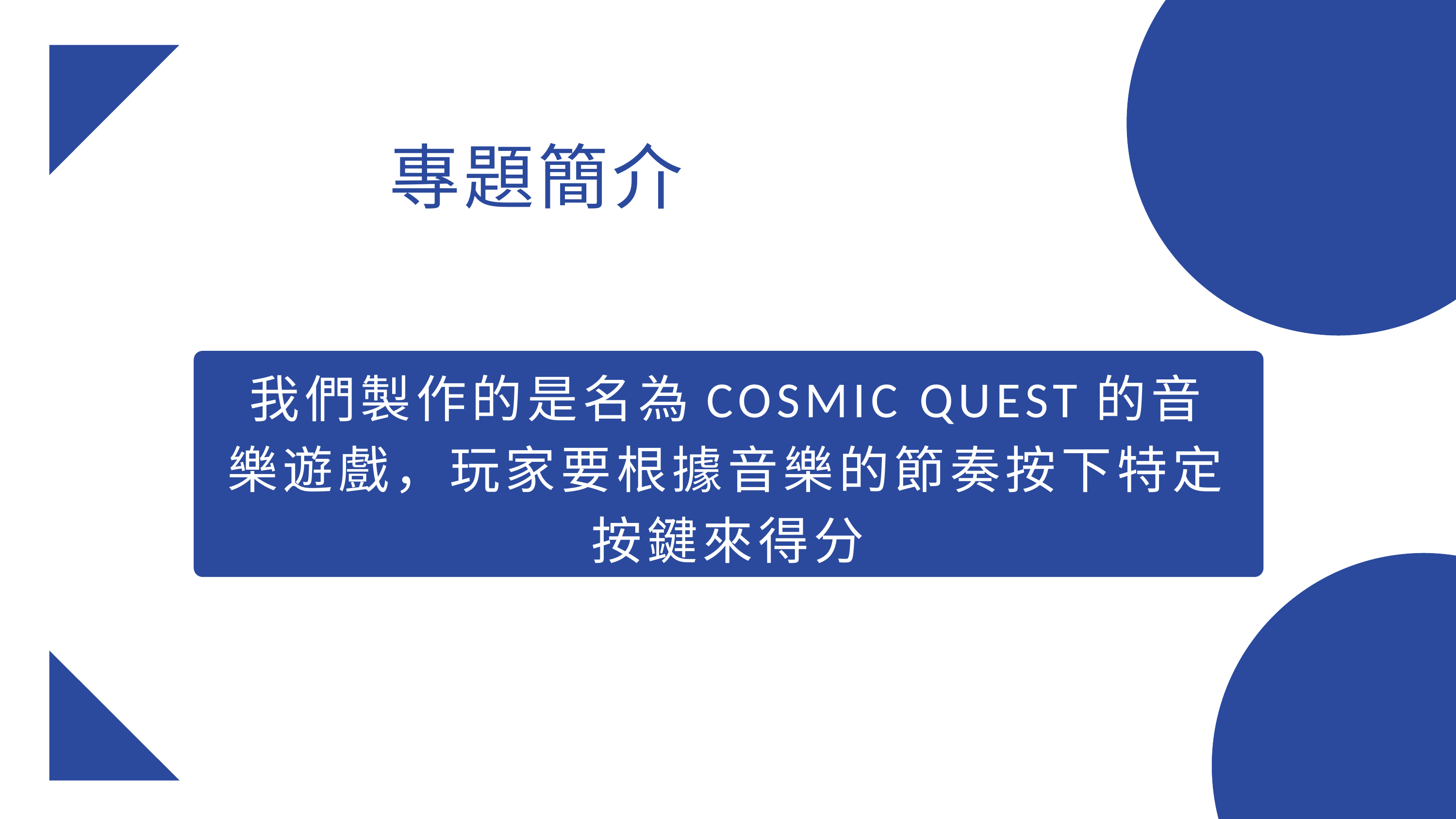

專題簡介

我們製作的是名為COSMIC QUEST的音樂遊戲，玩家要根據音樂的節奏按下特定按鍵來得分